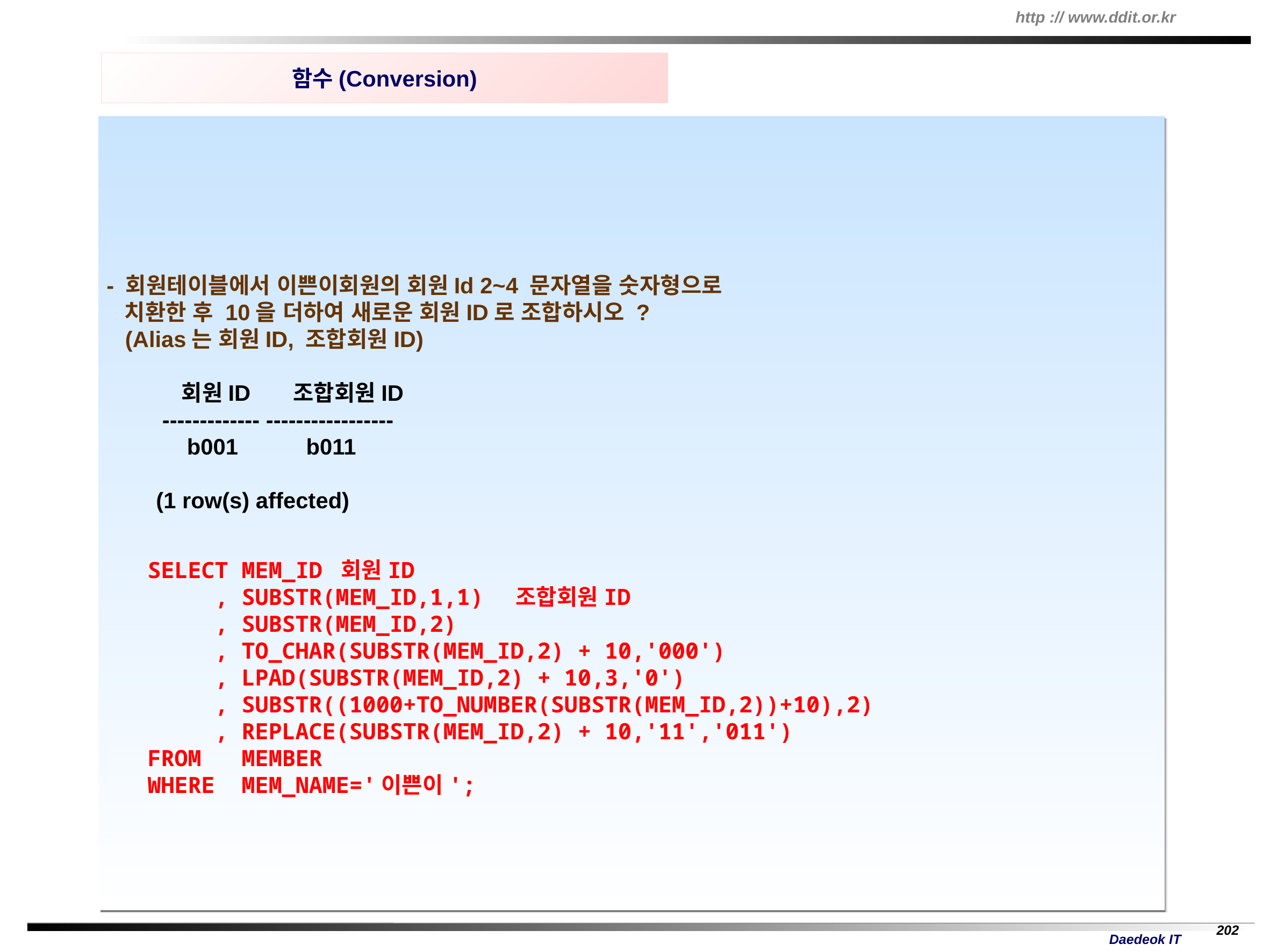

함수(Conversion)
- 회원테이블에서 이쁜이회원의 회원Id 2~4 문자열을 숫자형으로
  치환한 후 10을 더하여 새로운 회원ID로 조합하시오 ?
   (Alias는 회원ID, 조합회원ID)

           회원ID      조합회원ID
         ------------- -----------------
             b001           b011

        (1 row(s) affected)

SELECT MEM_ID 회원ID
     , SUBSTR(MEM_ID,1,1)  조합회원ID
     , SUBSTR(MEM_ID,2)
     , TO_CHAR(SUBSTR(MEM_ID,2) + 10,'000')
     , LPAD(SUBSTR(MEM_ID,2) + 10,3,'0')
     , SUBSTR((1000+TO_NUMBER(SUBSTR(MEM_ID,2))+10),2)
     , REPLACE(SUBSTR(MEM_ID,2) + 10,'11','011')
FROM   MEMBER
WHERE  MEM_NAME='이쁜이';